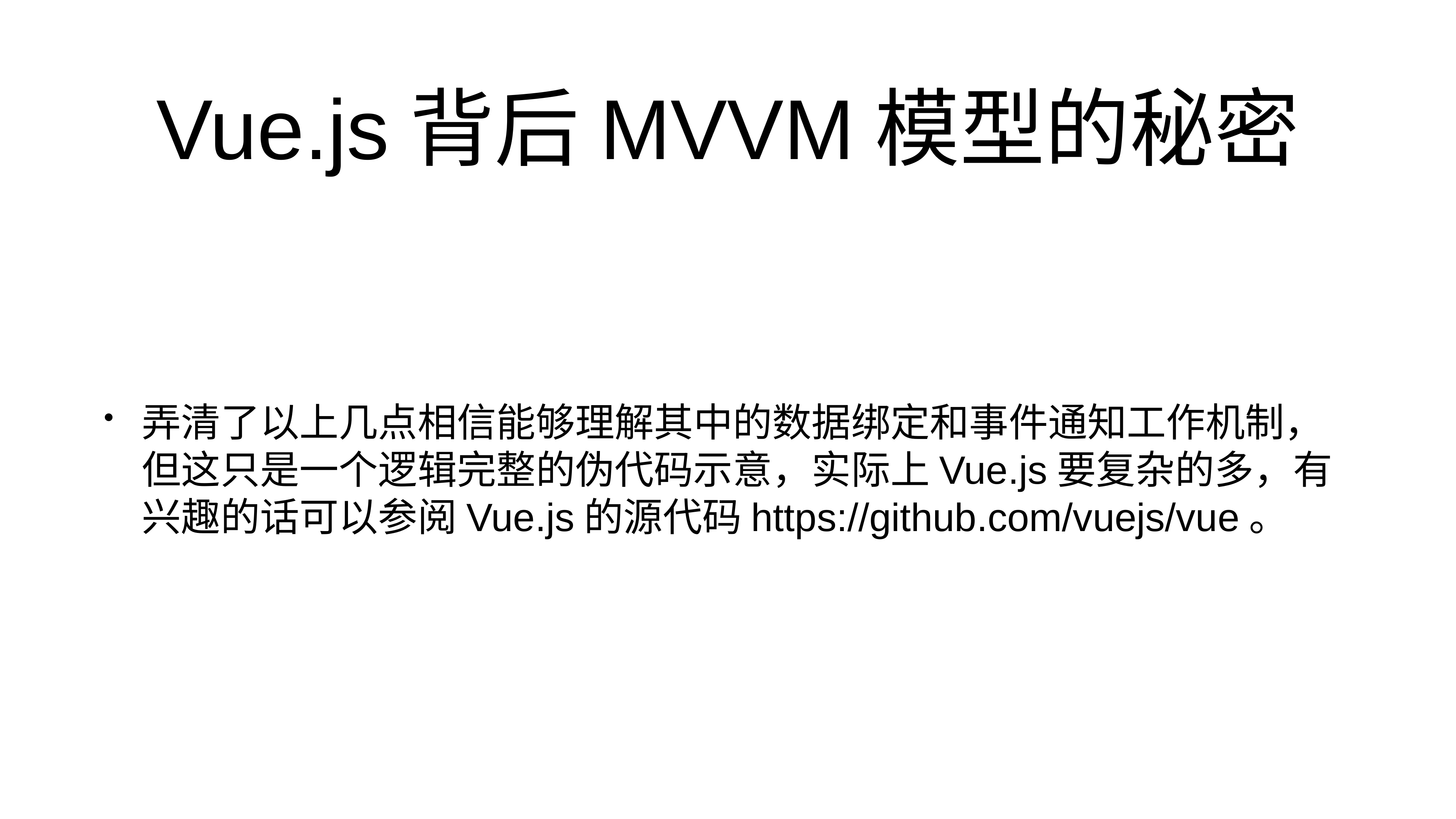

# Vue.js背后MVVM模型的秘密
弄清了以上几点相信能够理解其中的数据绑定和事件通知工作机制，但这只是一个逻辑完整的伪代码示意，实际上Vue.js要复杂的多，有兴趣的话可以参阅Vue.js的源代码https://github.com/vuejs/vue。